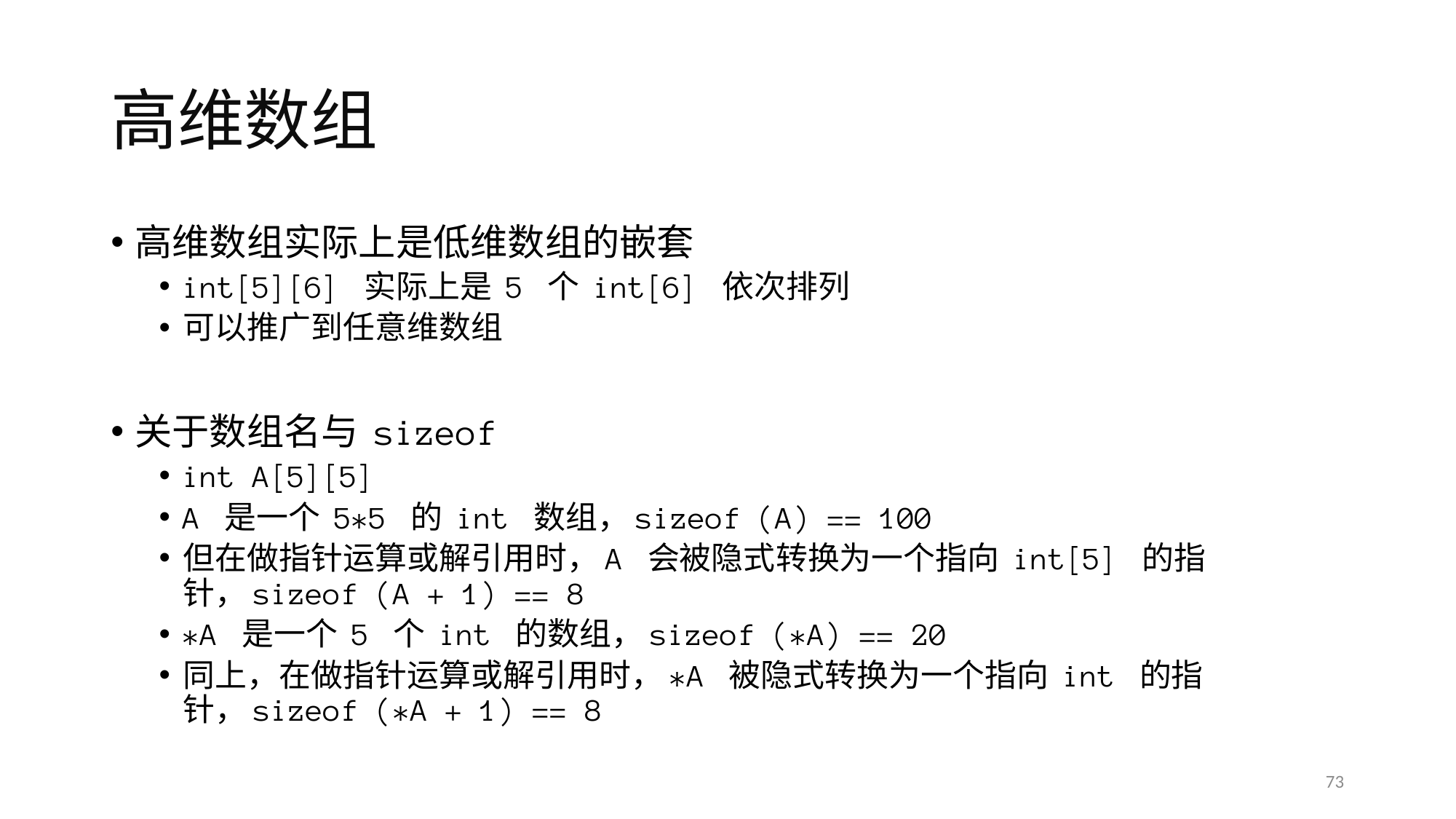

# 高维数组
高维数组实际上是低维数组的嵌套
int[5][6] 实际上是 5 个 int[6] 依次排列
可以推广到任意维数组

关于数组名与 sizeof
int A[5][5]
A 是一个 5*5 的 int 数组，sizeof (A) == 100
但在做指针运算或解引用时，A 会被隐式转换为一个指向 int[5] 的指针，sizeof (A + 1) == 8
*A 是一个 5 个 int 的数组，sizeof (*A) == 20
同上，在做指针运算或解引用时，*A 被隐式转换为一个指向 int 的指针，sizeof (*A + 1) == 8
73